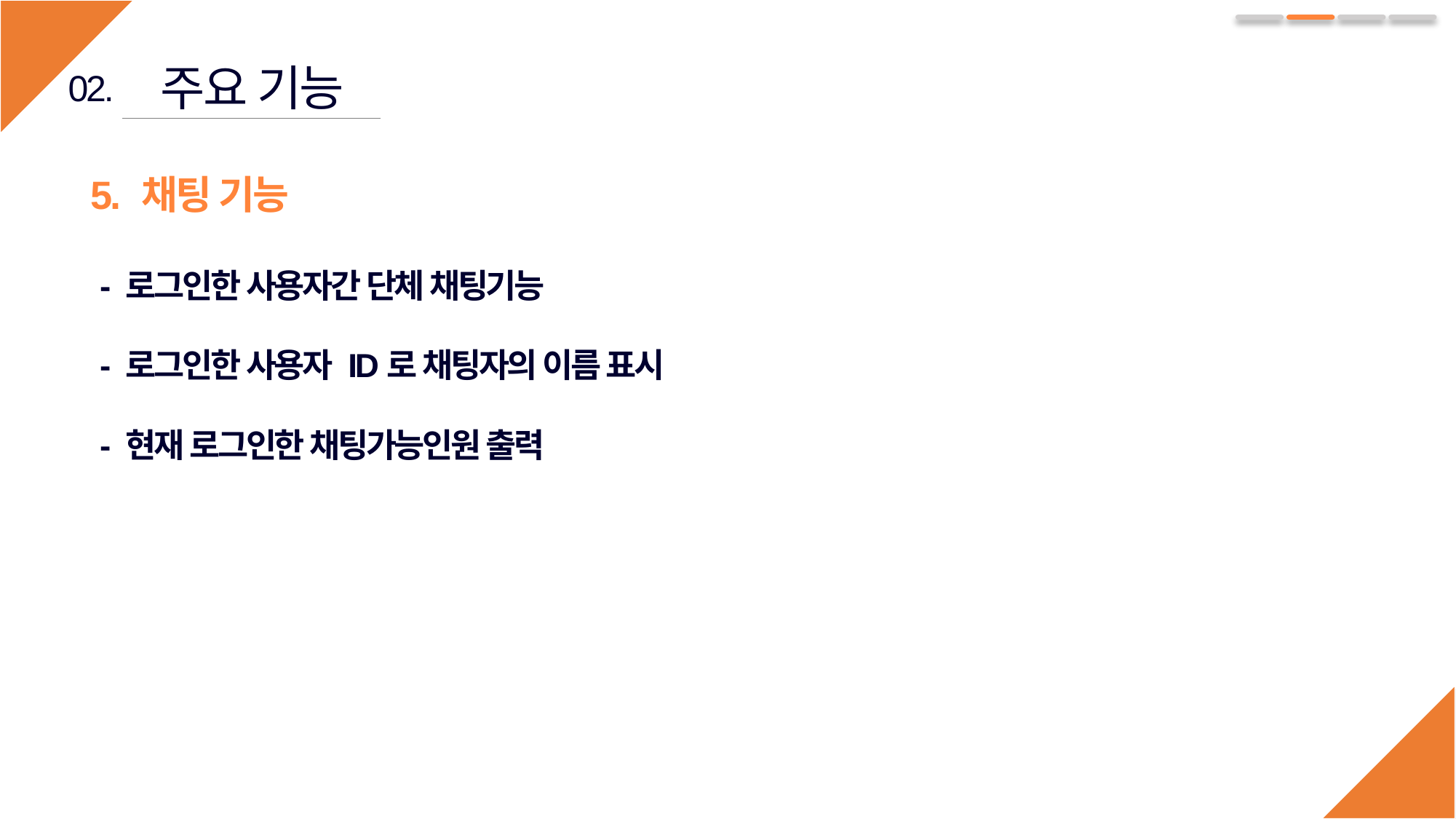

주요 기능
02.
5. 채팅 기능

 - 로그인한 사용자간 단체 채팅기능

 - 로그인한 사용자 ID로 채팅자의 이름 표시

 - 현재 로그인한 채팅가능인원 출력